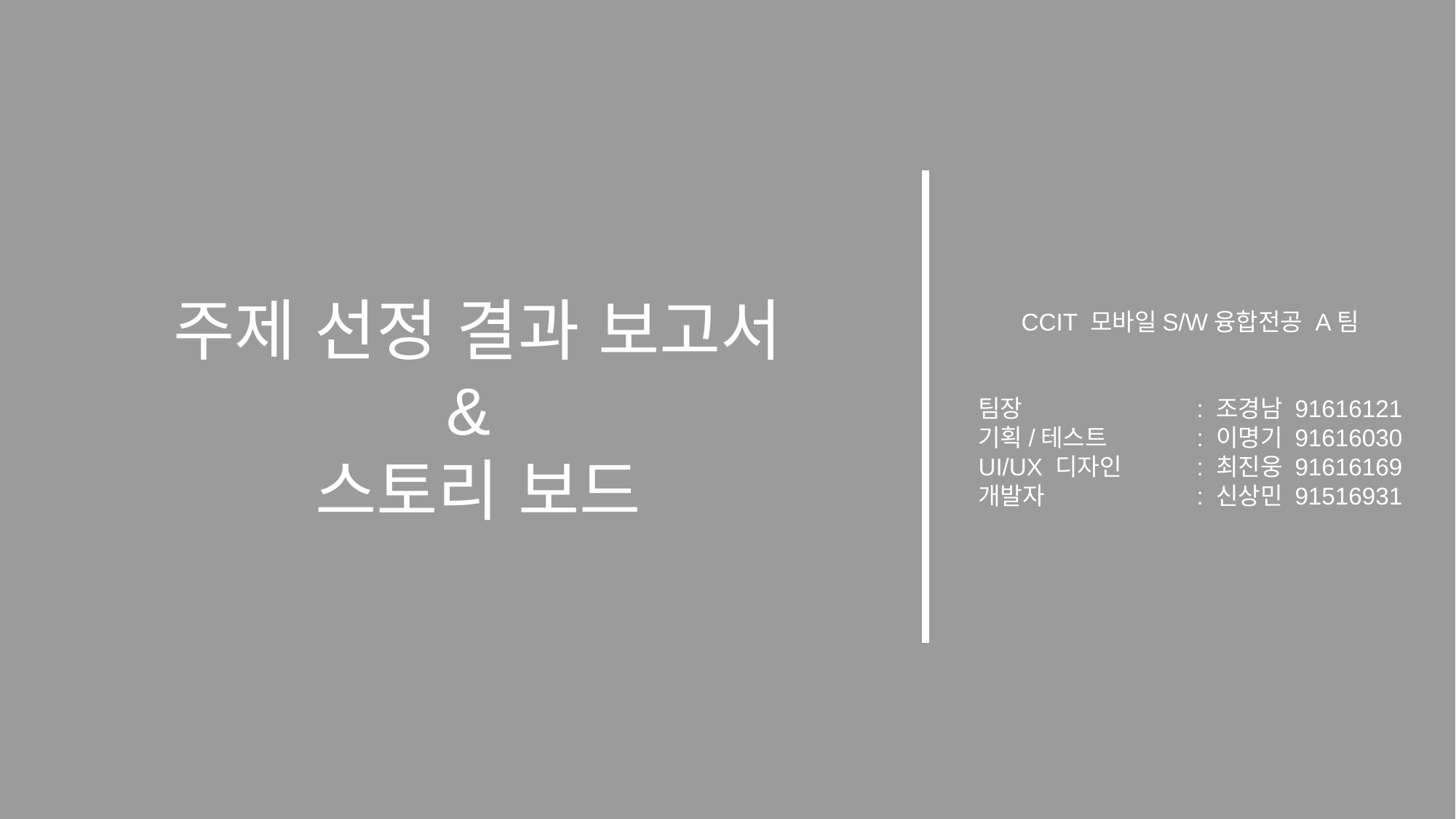

주제 선정 결과 보고서
&
스토리 보드
CCIT 모바일S/W융합전공 A팀

팀장	 	: 조경남 91616121
기획/테스트 	: 이명기 91616030
UI/UX 디자인 	: 최진웅 91616169
개발자 		: 신상민 91516931